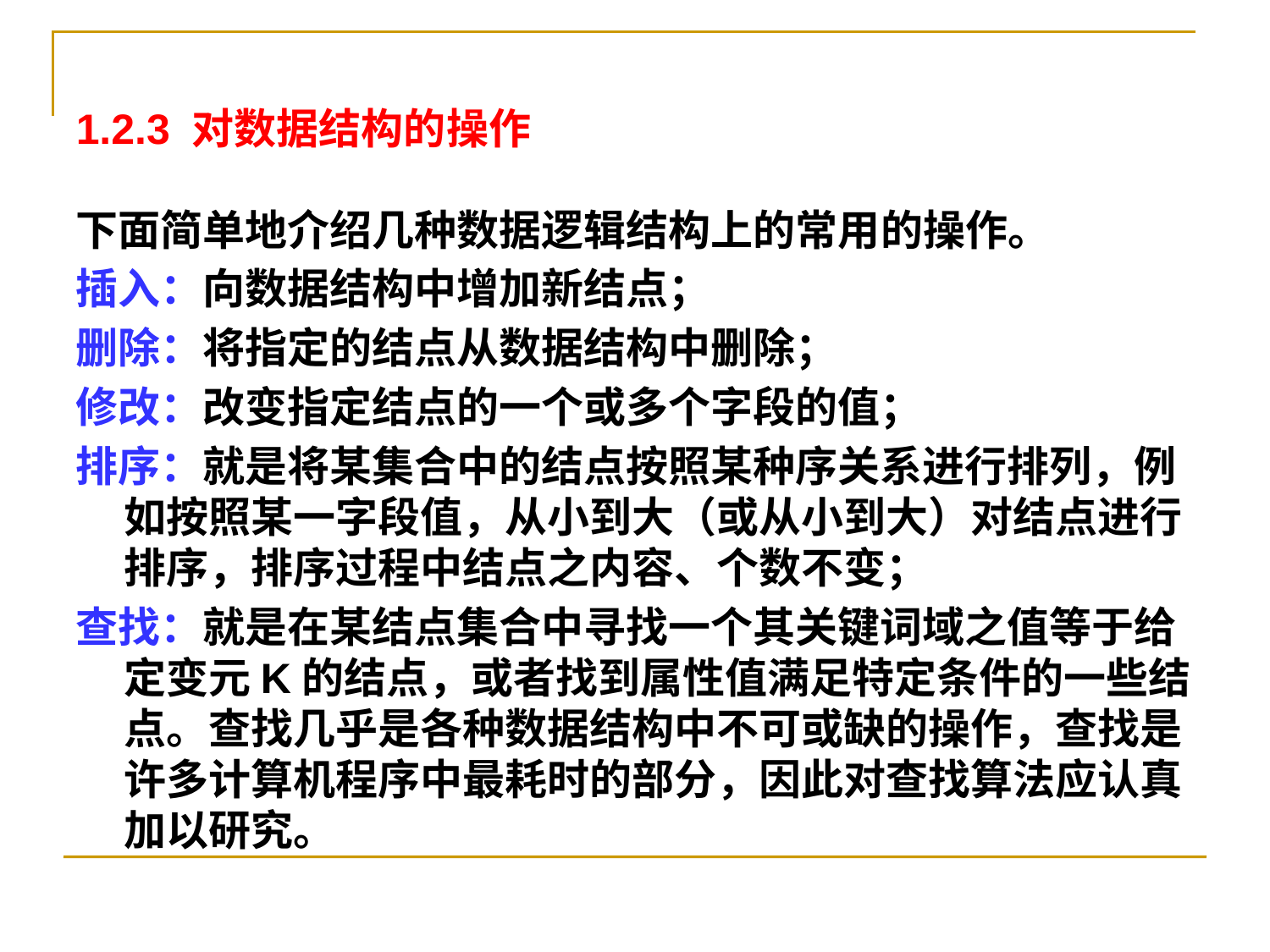

1.2.3 对数据结构的操作

下面简单地介绍几种数据逻辑结构上的常用的操作。
插入：向数据结构中增加新结点；
删除：将指定的结点从数据结构中删除；
修改：改变指定结点的一个或多个字段的值；
排序：就是将某集合中的结点按照某种序关系进行排列，例如按照某一字段值，从小到大（或从小到大）对结点进行排序，排序过程中结点之内容、个数不变；
查找：就是在某结点集合中寻找一个其关键词域之值等于给定变元K的结点，或者找到属性值满足特定条件的一些结点。查找几乎是各种数据结构中不可或缺的操作，查找是许多计算机程序中最耗时的部分，因此对查找算法应认真加以研究。